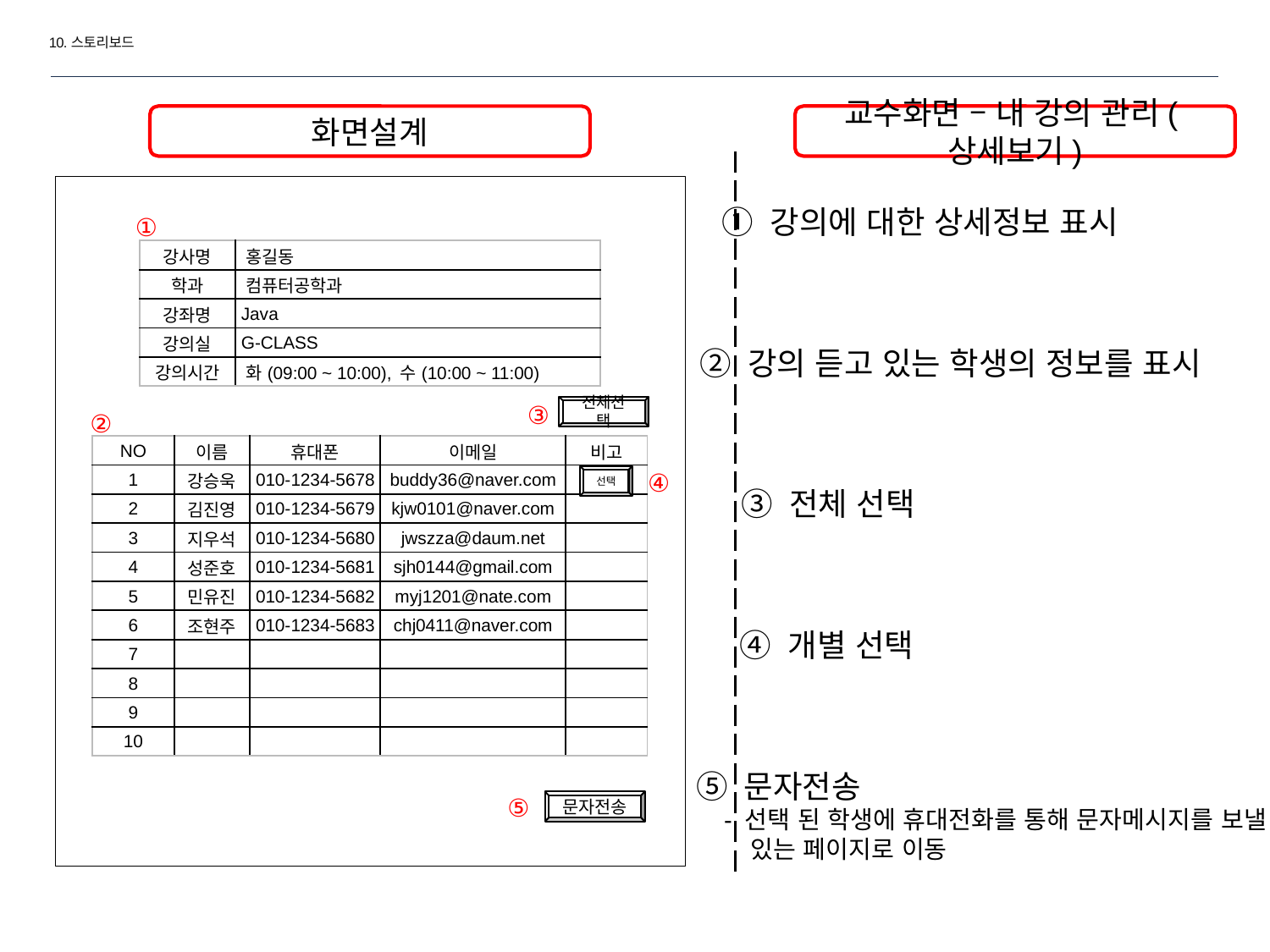

10.스토리보드
화면설계
교수화면 – 내 강의 관리(상세보기)

① 강의에 대한 상세정보 표시
①
| 강사명 | 홍길동 |
| --- | --- |
| 학과 | 컴퓨터공학과 |
| 강좌명 | Java |
| 강의실 | G-CLASS |
| 강의시간 | 화(09:00 ~ 10:00), 수(10:00 ~ 11:00) |
② 강의 듣고 있는 학생의 정보를 표시
③
전체선택
②
| NO | 이름 | 휴대폰 | 이메일 | 비고 |
| --- | --- | --- | --- | --- |
| 1 | 강승욱 | 010-1234-5678 | buddy36@naver.com |  |
| 2 | 김진영 | 010-1234-5679 | kjw0101@naver.com |  |
| 3 | 지우석 | 010-1234-5680 | jwszza@daum.net |  |
| 4 | 성준호 | 010-1234-5681 | sjh0144@gmail.com |  |
| 5 | 민유진 | 010-1234-5682 | myj1201@nate.com |  |
| 6 | 조현주 | 010-1234-5683 | chj0411@naver.com |  |
| 7 |  |  |  |  |
| 8 |  |  |  |  |
| 9 |  |  |  |  |
| 10 |  |  |  |  |
④
선택
③ 전체 선택
④ 개별 선택
⑤ 문자전송
    - 선택 된 학생에 휴대전화를 통해 문자메시지를 보낼 수
       있는 페이지로 이동
⑤
문자전송